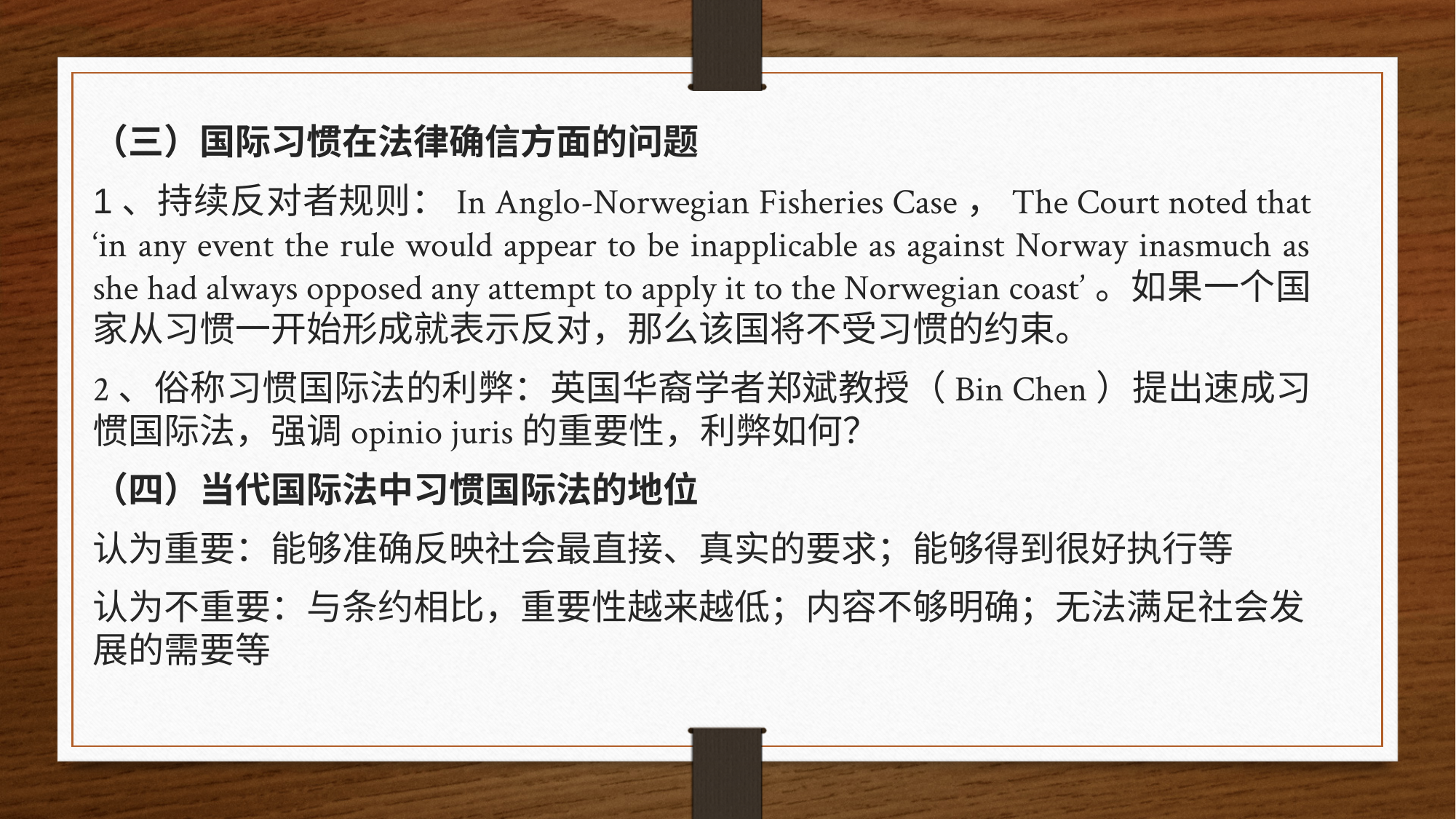

（三）国际习惯在法律确信方面的问题
1、持续反对者规则：In Anglo-Norwegian Fisheries Case，The Court noted that ‘in any event the rule would appear to be inapplicable as against Norway inasmuch as she had always opposed any attempt to apply it to the Norwegian coast’。如果一个国家从习惯一开始形成就表示反对，那么该国将不受习惯的约束。
2、俗称习惯国际法的利弊：英国华裔学者郑斌教授（Bin Chen）提出速成习惯国际法，强调opinio juris的重要性，利弊如何？
（四）当代国际法中习惯国际法的地位
认为重要：能够准确反映社会最直接、真实的要求；能够得到很好执行等
认为不重要：与条约相比，重要性越来越低；内容不够明确；无法满足社会发展的需要等